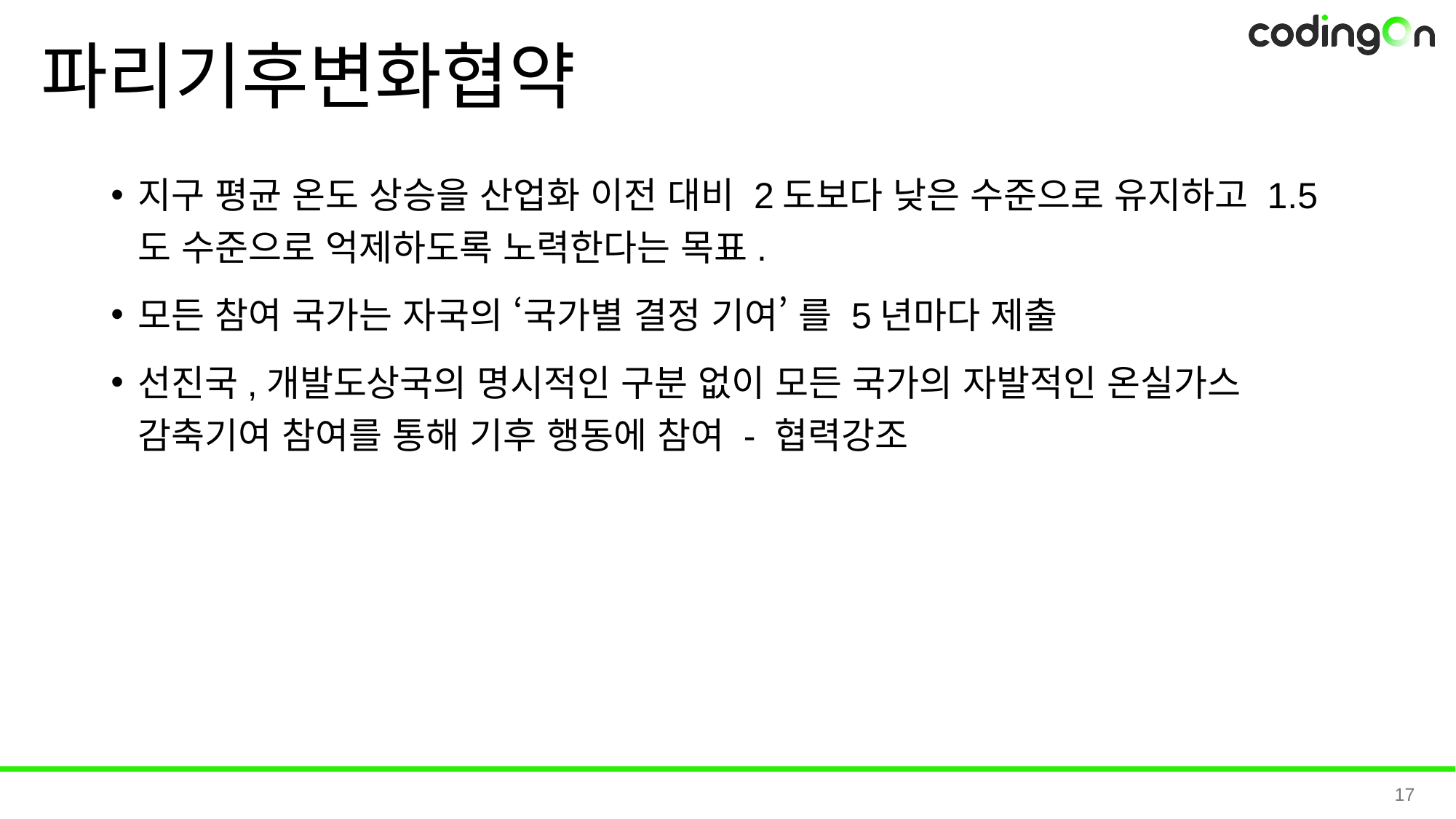

# 파리기후변화협약
지구 평균 온도 상승을 산업화 이전 대비 2도보다 낮은 수준으로 유지하고 1.5도 수준으로 억제하도록 노력한다는 목표.
모든 참여 국가는 자국의 ‘국가별 결정 기여’ 를 5년마다 제출
선진국,개발도상국의 명시적인 구분 없이 모든 국가의 자발적인 온실가스 감축기여 참여를 통해 기후 행동에 참여 - 협력강조

17